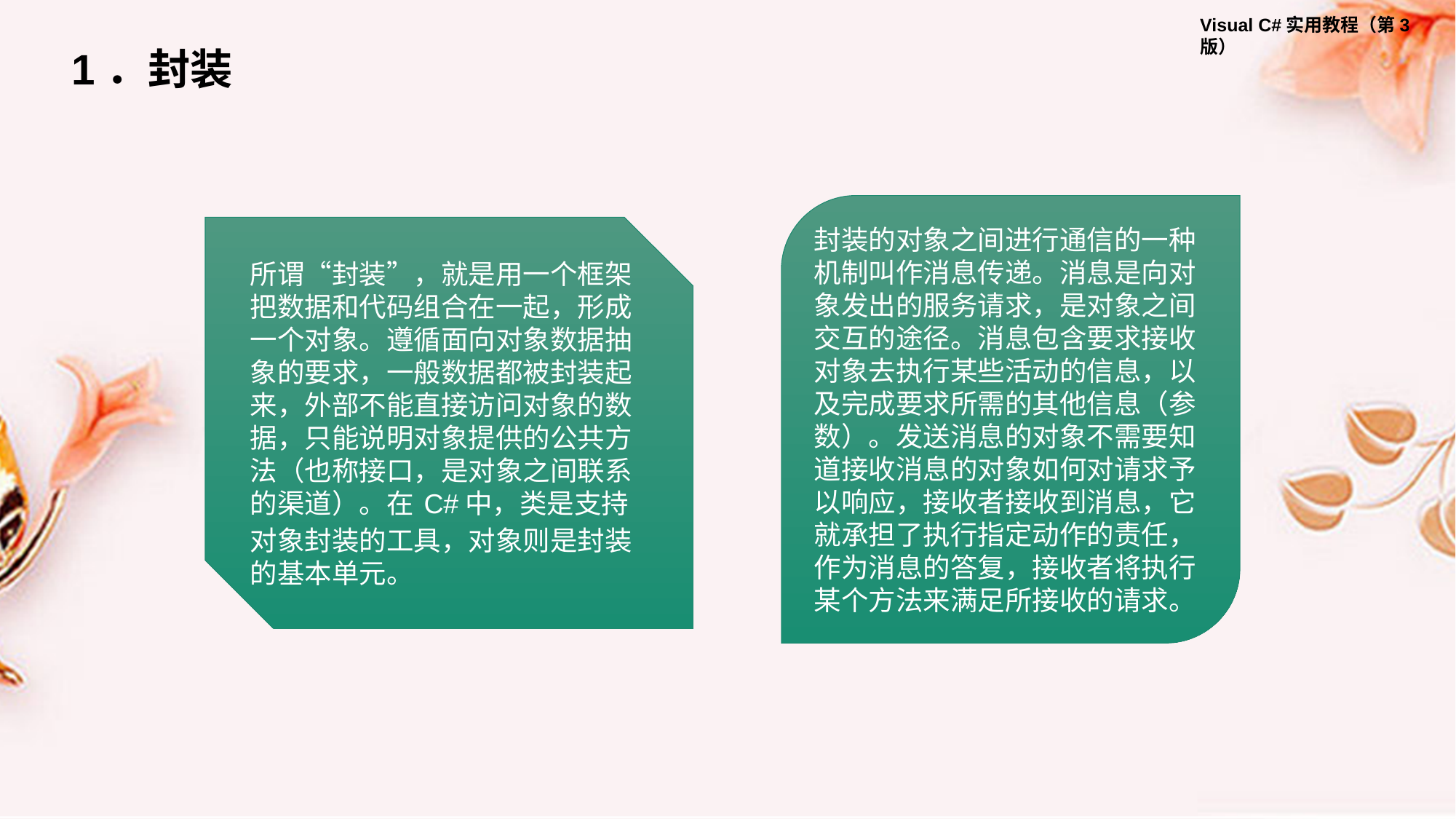

1．封装
封装的对象之间进行通信的一种机制叫作消息传递。消息是向对象发出的服务请求，是对象之间交互的途径。消息包含要求接收对象去执行某些活动的信息，以及完成要求所需的其他信息（参数）。发送消息的对象不需要知道接收消息的对象如何对请求予以响应，接收者接收到消息，它就承担了执行指定动作的责任，作为消息的答复，接收者将执行某个方法来满足所接收的请求。
所谓“封装”，就是用一个框架把数据和代码组合在一起，形成一个对象。遵循面向对象数据抽象的要求，一般数据都被封装起来，外部不能直接访问对象的数据，只能说明对象提供的公共方法（也称接口，是对象之间联系的渠道）。在 C#中，类是支持对象封装的工具，对象则是封装的基本单元。